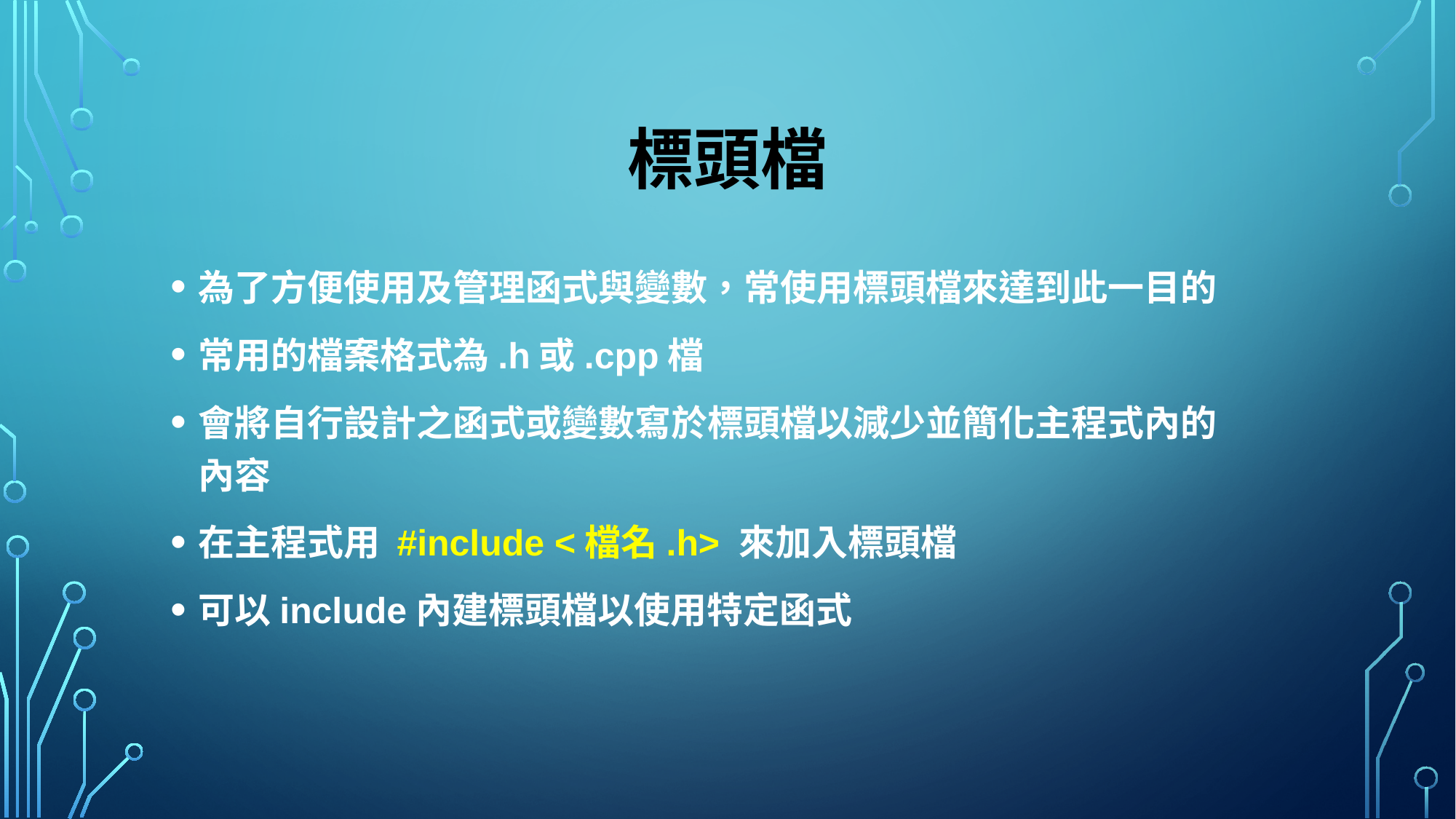

# 標頭檔
為了方便使用及管理函式與變數，常使用標頭檔來達到此一目的
常用的檔案格式為.h或.cpp檔
會將自行設計之函式或變數寫於標頭檔以減少並簡化主程式內的內容
在主程式用 #include <檔名.h> 來加入標頭檔
可以include內建標頭檔以使用特定函式